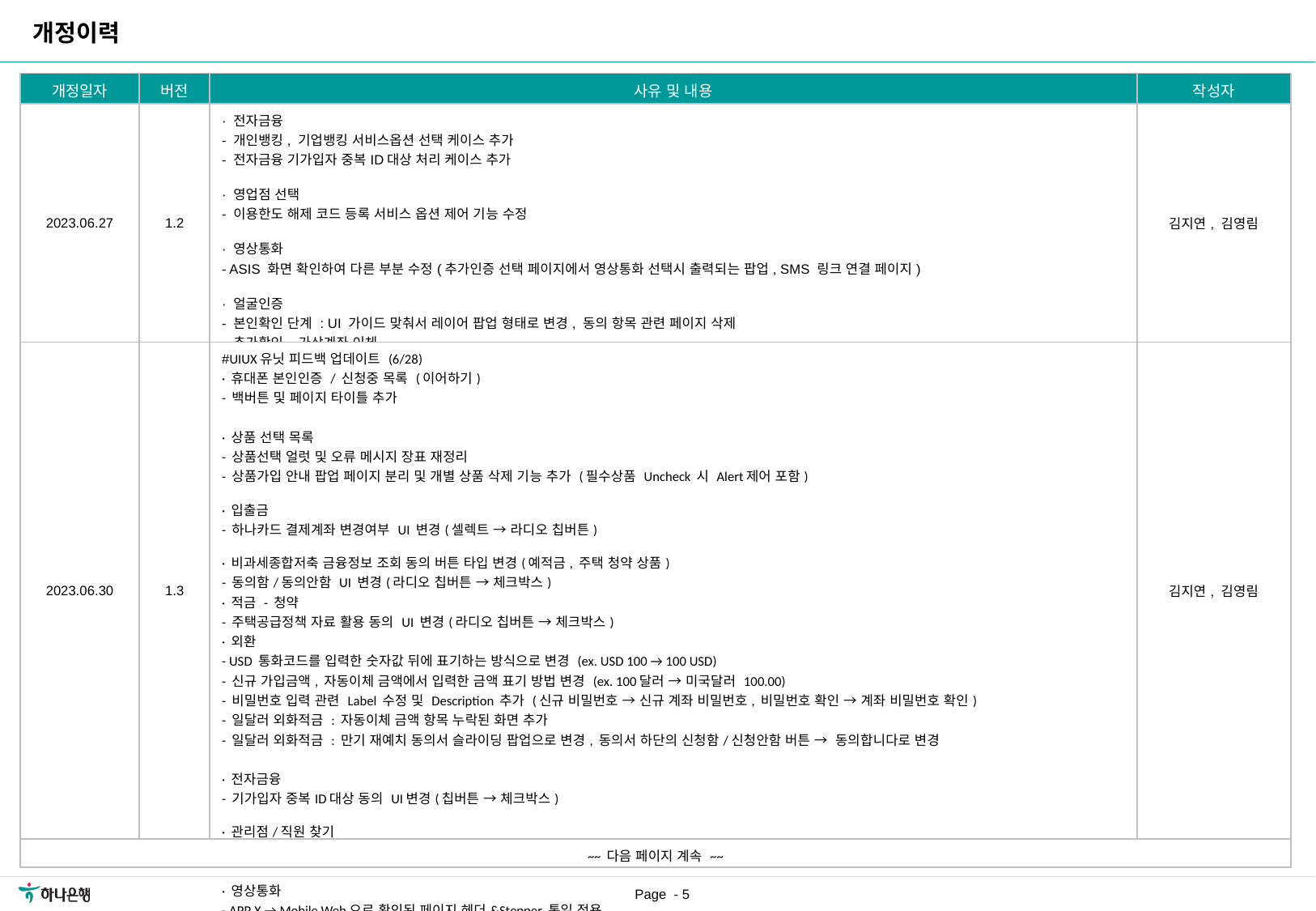

개정이력
| 개정일자 | 버전 | 사유 및 내용 | 작성자 |
| --- | --- | --- | --- |
| 2023.06.27 | 1.2 | · 전자금융 - 개인뱅킹, 기업뱅킹 서비스옵션 선택 케이스 추가 - 전자금융 기가입자 중복ID대상 처리 케이스 추가 · 영업점 선택 - 이용한도 해제 코드 등록 서비스 옵션 제어 기능 수정 · 영상통화 - ASIS 화면 확인하여 다른 부분 수정(추가인증 선택 페이지에서 영상통화 선택시 출력되는 팝업, SMS 링크 연결 페이지) · 얼굴인증 - 본인확인 단계 : UI 가이드 맞춰서 레이어 팝업 형태로 변경, 동의 항목 관련 페이지 삭제 · 추가확인 – 가상계좌 이체 - 가상계좌 이체 신청완료 페이지 하나은행 입금 계좌번호 복사 기능 추가 | 김지연, 김영림 |
| 2023.06.30 | 1.3 | #UIUX유닛 피드백 업데이트 (6/28) · 휴대폰 본인인증 / 신청중 목록 (이어하기) - 백버튼 및 페이지 타이틀 추가 · 상품 선택 목록 - 상품선택 얼럿 및 오류 메시지 장표 재정리 - 상품가입 안내 팝업 페이지 분리 및 개별 상품 삭제 기능 추가 (필수상품 Uncheck 시 Alert제어 포함) · 입출금 - 하나카드 결제계좌 변경여부 UI 변경(셀렉트 → 라디오 칩버튼) · 비과세종합저축 금융정보 조회 동의 버튼 타입 변경(예적금, 주택 청약 상품) - 동의함/동의안함 UI 변경(라디오 칩버튼 → 체크박스) · 적금 - 청약 - 주택공급정책 자료 활용 동의 UI 변경(라디오 칩버튼 → 체크박스) · 외환 - USD 통화코드를 입력한 숫자값 뒤에 표기하는 방식으로 변경 (ex. USD 100 → 100 USD) - 신규 가입금액, 자동이체 금액에서 입력한 금액 표기 방법 변경 (ex. 100달러 → 미국달러 100.00) - 비밀번호 입력 관련 Label 수정 및 Description 추가 (신규 비밀번호 → 신규 계좌 비밀번호, 비밀번호 확인 → 계좌 비밀번호 확인) - 일달러 외화적금 : 자동이체 금액 항목 누락된 화면 추가 - 일달러 외화적금 : 만기 재예치 동의서 슬라이딩 팝업으로 변경, 동의서 하단의 신청함/신청안함 버튼 → 동의합니다로 변경 · 전자금융 - 기가입자 중복ID대상 동의 UI변경(칩버튼 → 체크박스) · 관리점/직원 찾기 - 최근검색 삭제 · 영상통화 - APP X → Mobile Web으로 확인된 페이지 헤더&Stepper 통일 적용 | 김지연, 김영림 |
| ~~ 다음 페이지 계속 ~~ |  |  |  |